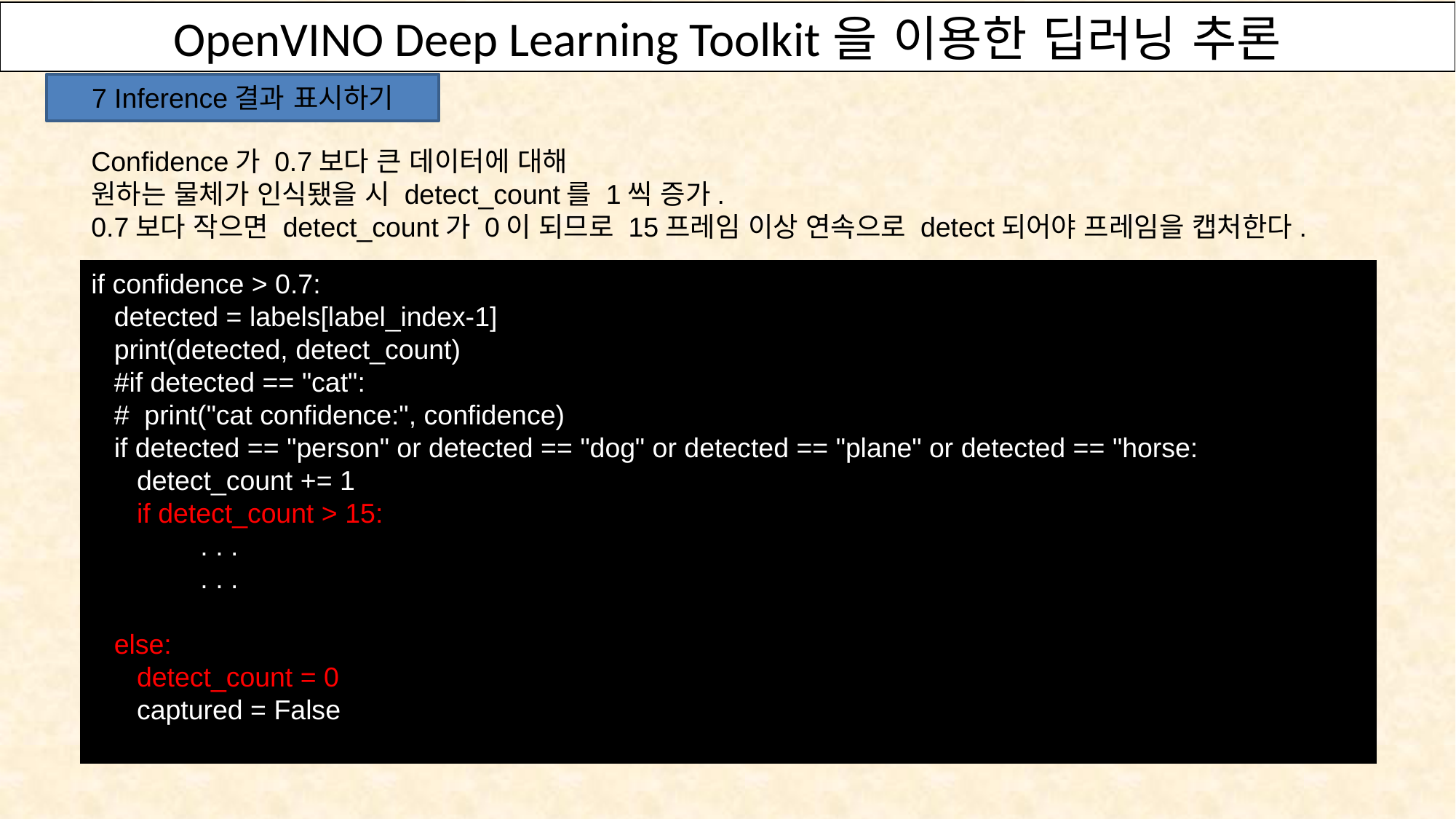

OpenVINO Deep Learning Toolkit을 이용한 딥러닝 추론
7 Inference결과 표시하기
Confidence가 0.7보다 큰 데이터에 대해
원하는 물체가 인식됐을 시 detect_count를 1씩 증가.
0.7보다 작으면 detect_count가 0이 되므로 15프레임 이상 연속으로 detect되어야 프레임을 캡처한다.
if confidence > 0.7:
   detected = labels[label_index-1]
   print(detected, detect_count)
   #if detected == "cat":
   #  print("cat confidence:", confidence)
   if detected == "person" or detected == "dog" or detected == "plane" or detected == "horse:
      detect_count += 1
      if detect_count > 15:
	. . .
	. . .
   else:
      detect_count = 0
      captured = False